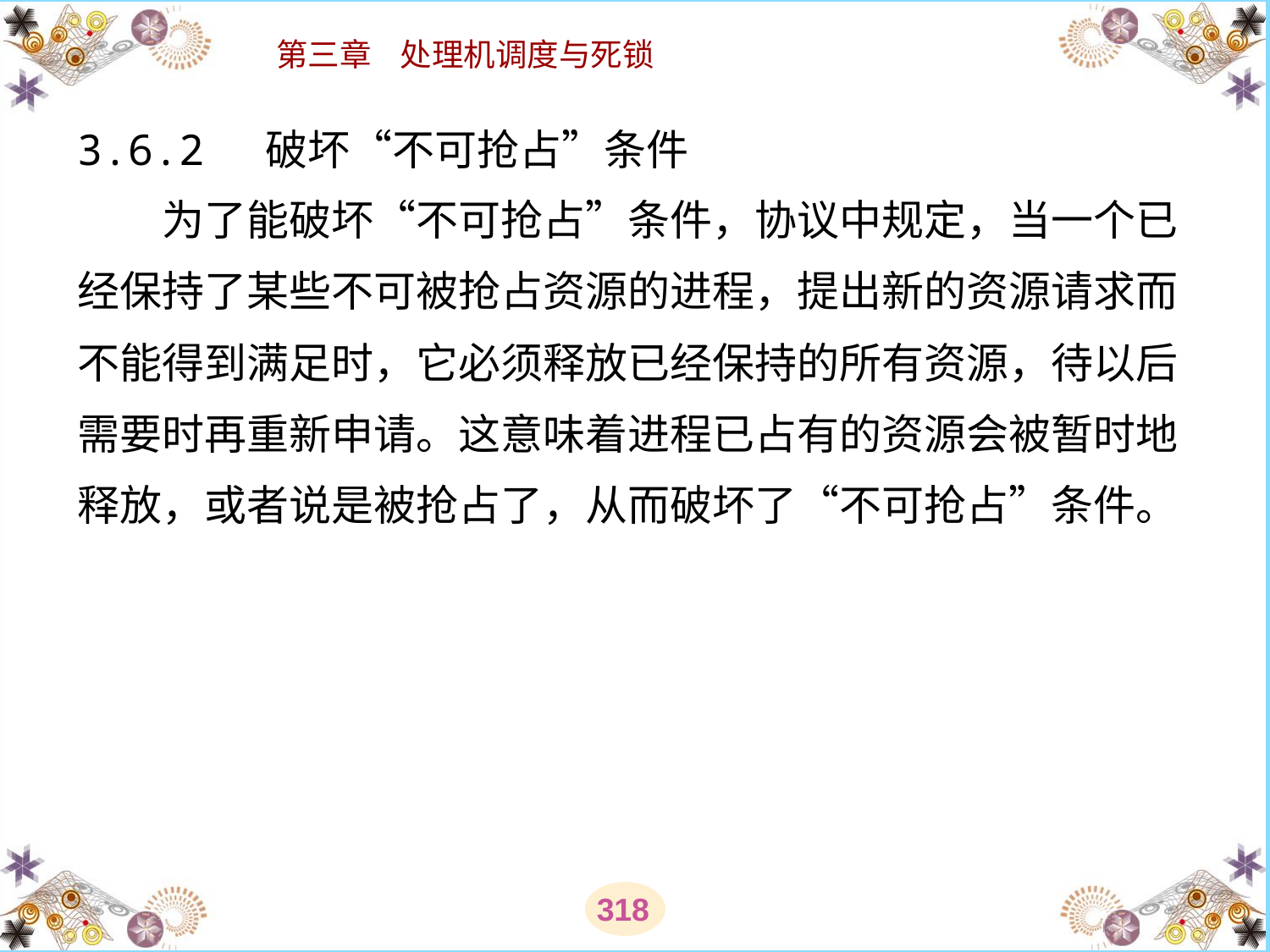

# 3.6.2  破坏“不可抢占”条件 　　为了能破坏“不可抢占”条件，协议中规定，当一个已经保持了某些不可被抢占资源的进程，提出新的资源请求而不能得到满足时，它必须释放已经保持的所有资源，待以后需要时再重新申请。这意味着进程已占有的资源会被暂时地释放，或者说是被抢占了，从而破坏了“不可抢占”条件。